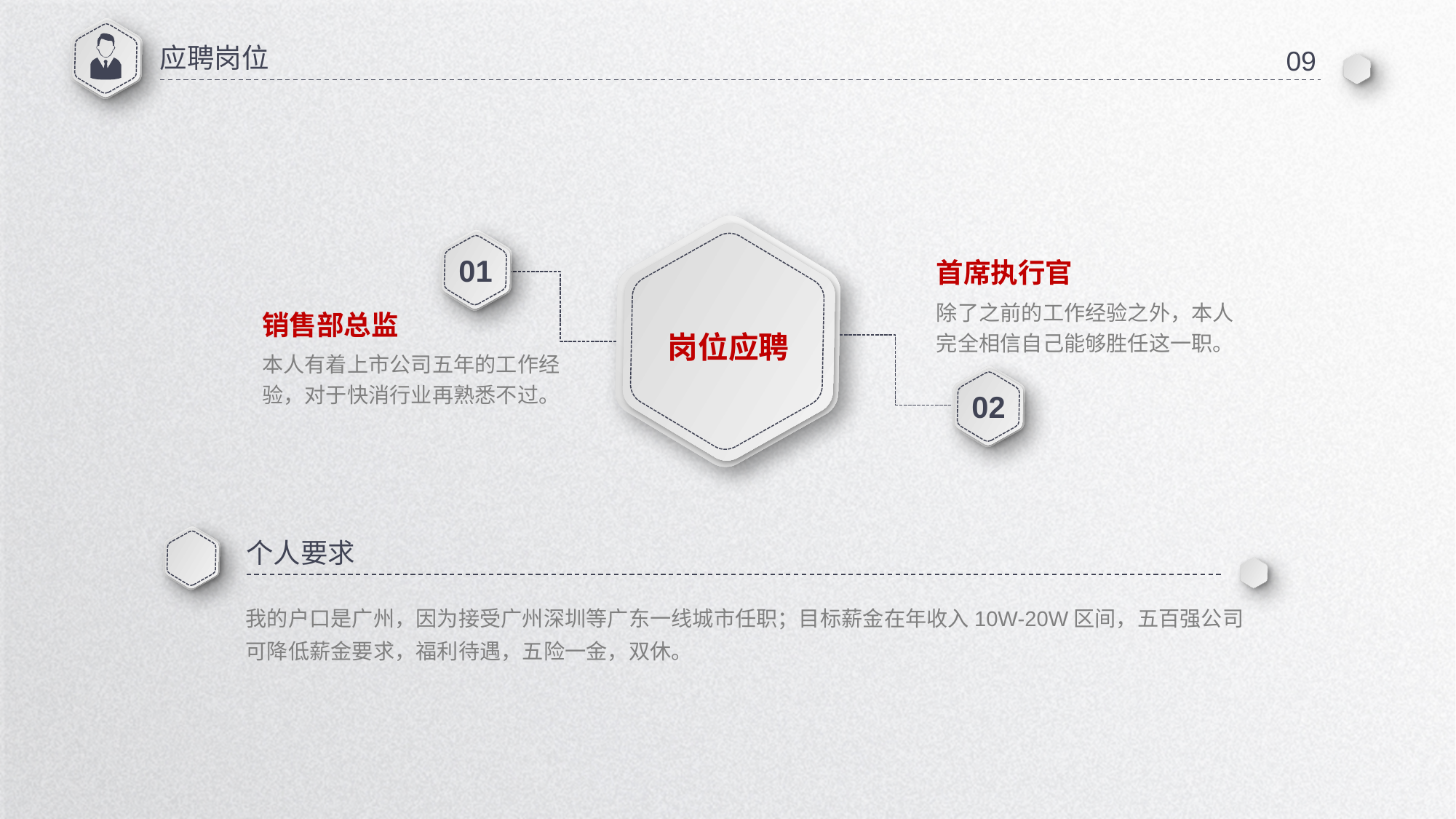

应聘岗位
09

01
首席执行官
除了之前的工作经验之外，本人完全相信自己能够胜任这一职。
销售部总监
岗位应聘
本人有着上市公司五年的工作经验，对于快消行业再熟悉不过。

02

个人要求

我的户口是广州，因为接受广州深圳等广东一线城市任职；目标薪金在年收入10W-20W区间，五百强公司可降低薪金要求，福利待遇，五险一金，双休。
延时符